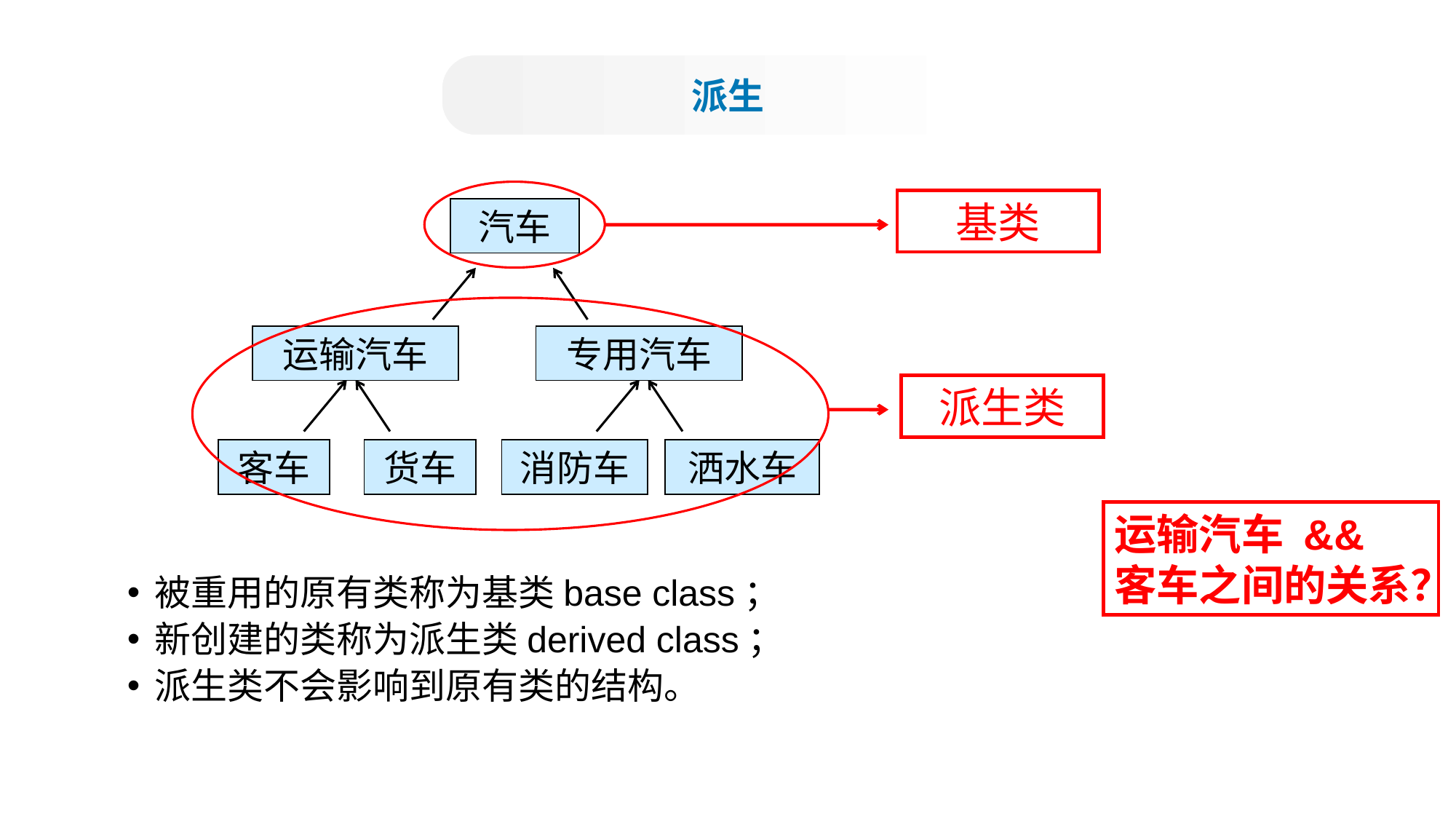

派生

基类

汽车

运输汽车
专用汽车

派生类

客车
货车
消防车
洒水车
运输汽车 && 客车之间的关系？
被重用的原有类称为基类base class；
新创建的类称为派生类derived class；
派生类不会影响到原有类的结构。